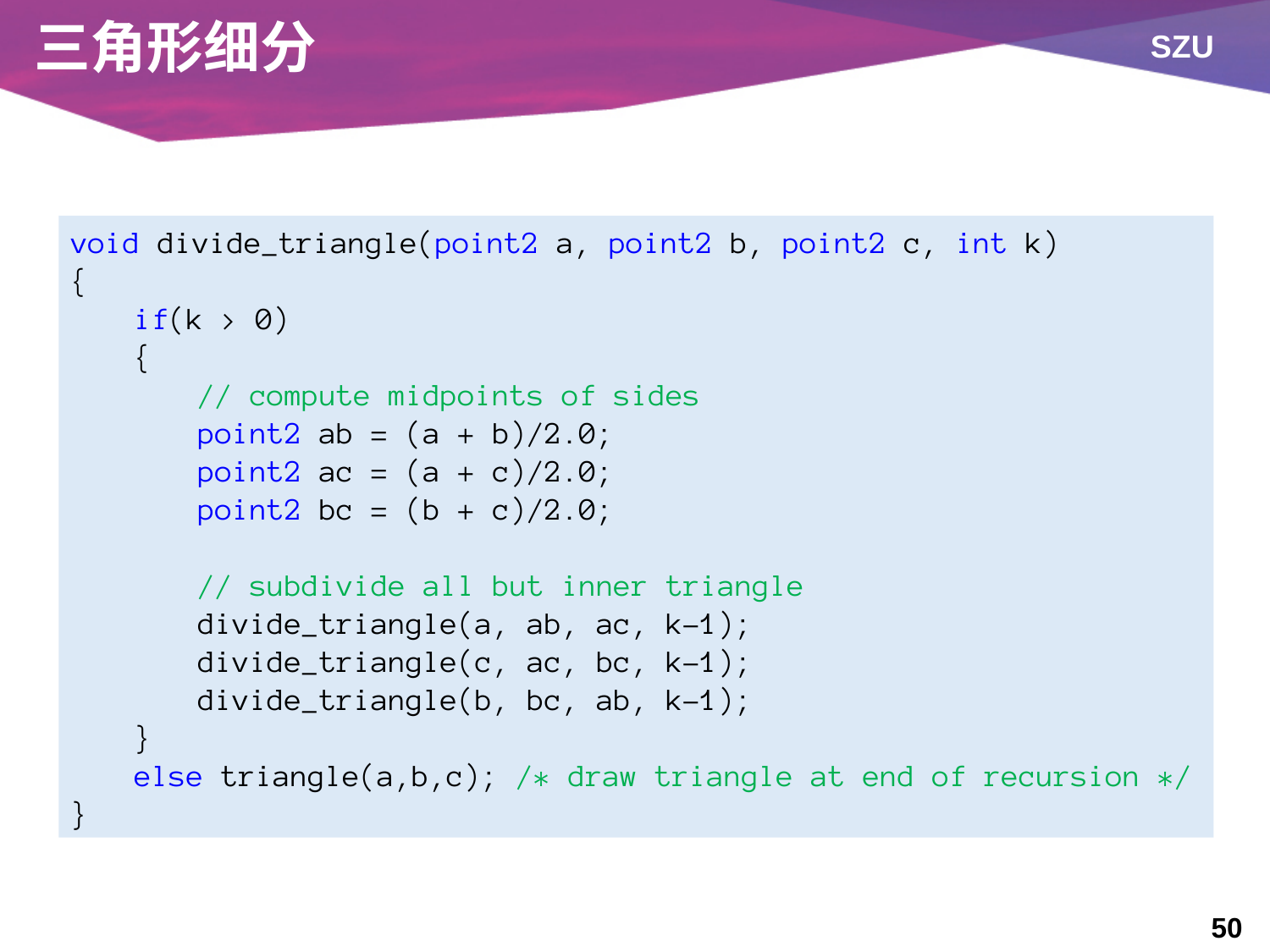

# 三角形细分
void divide_triangle(point2 a, point2 b, point2 c, int k)
{
if(k > 0)
{
// compute midpoints of sides
point2 ab = (a + b)/2.0;
point2 ac = (a + c)/2.0;
point2 bc = (b + c)/2.0;

// subdivide all but inner triangle
divide_triangle(a, ab, ac, k-1);
divide_triangle(c, ac, bc, k-1);
divide_triangle(b, bc, ab, k-1);
}
else triangle(a,b,c); /* draw triangle at end of recursion */
}
50